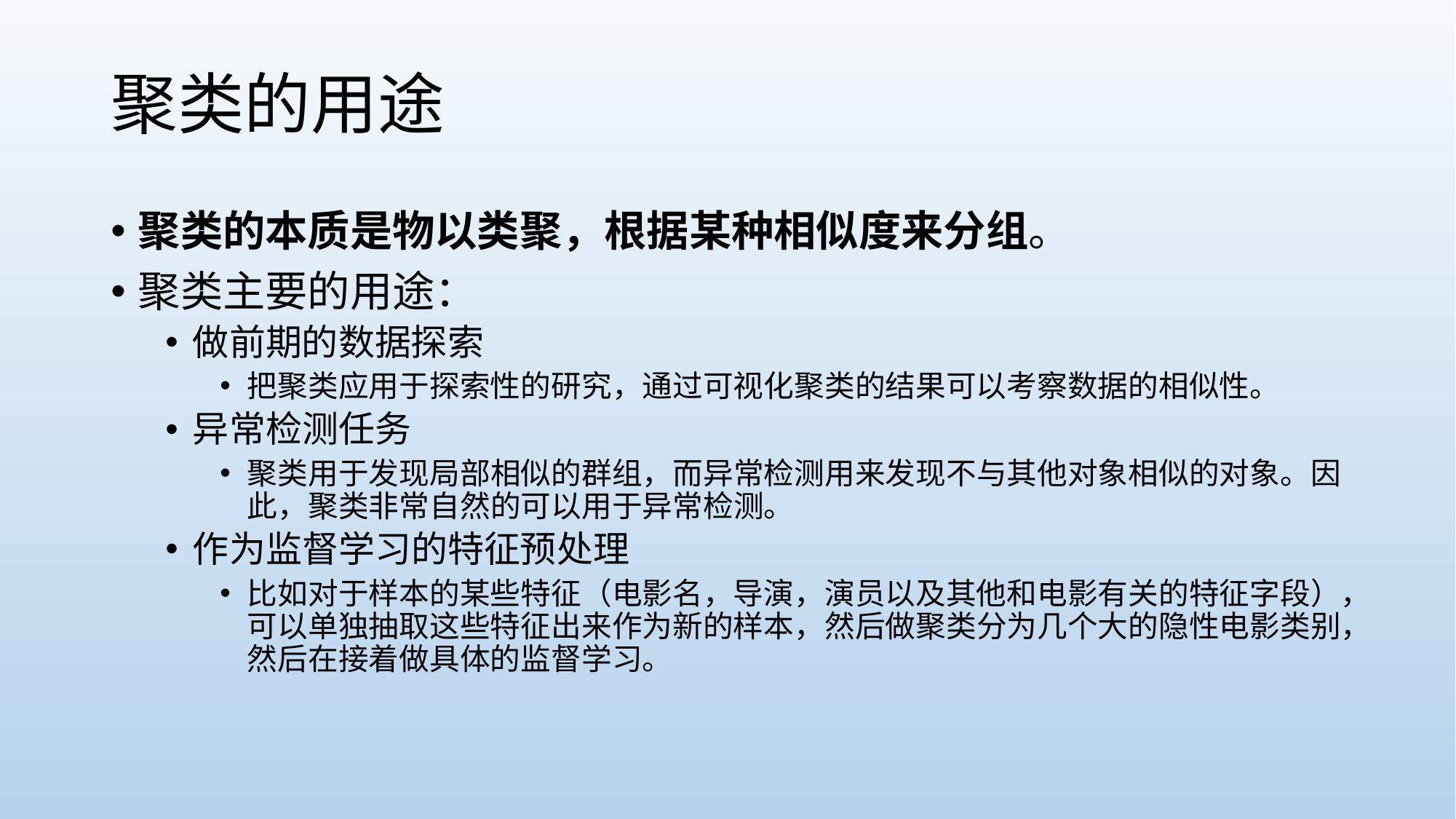

# 聚类的用途
聚类的本质是物以类聚，根据某种相似度来分组。
聚类主要的用途：
做前期的数据探索
把聚类应用于探索性的研究，通过可视化聚类的结果可以考察数据的相似性。
异常检测任务
聚类用于发现局部相似的群组，而异常检测用来发现不与其他对象相似的对象。因此，聚类非常自然的可以用于异常检测。
作为监督学习的特征预处理
比如对于样本的某些特征（电影名，导演，演员以及其他和电影有关的特征字段），可以单独抽取这些特征出来作为新的样本，然后做聚类分为几个大的隐性电影类别，然后在接着做具体的监督学习。